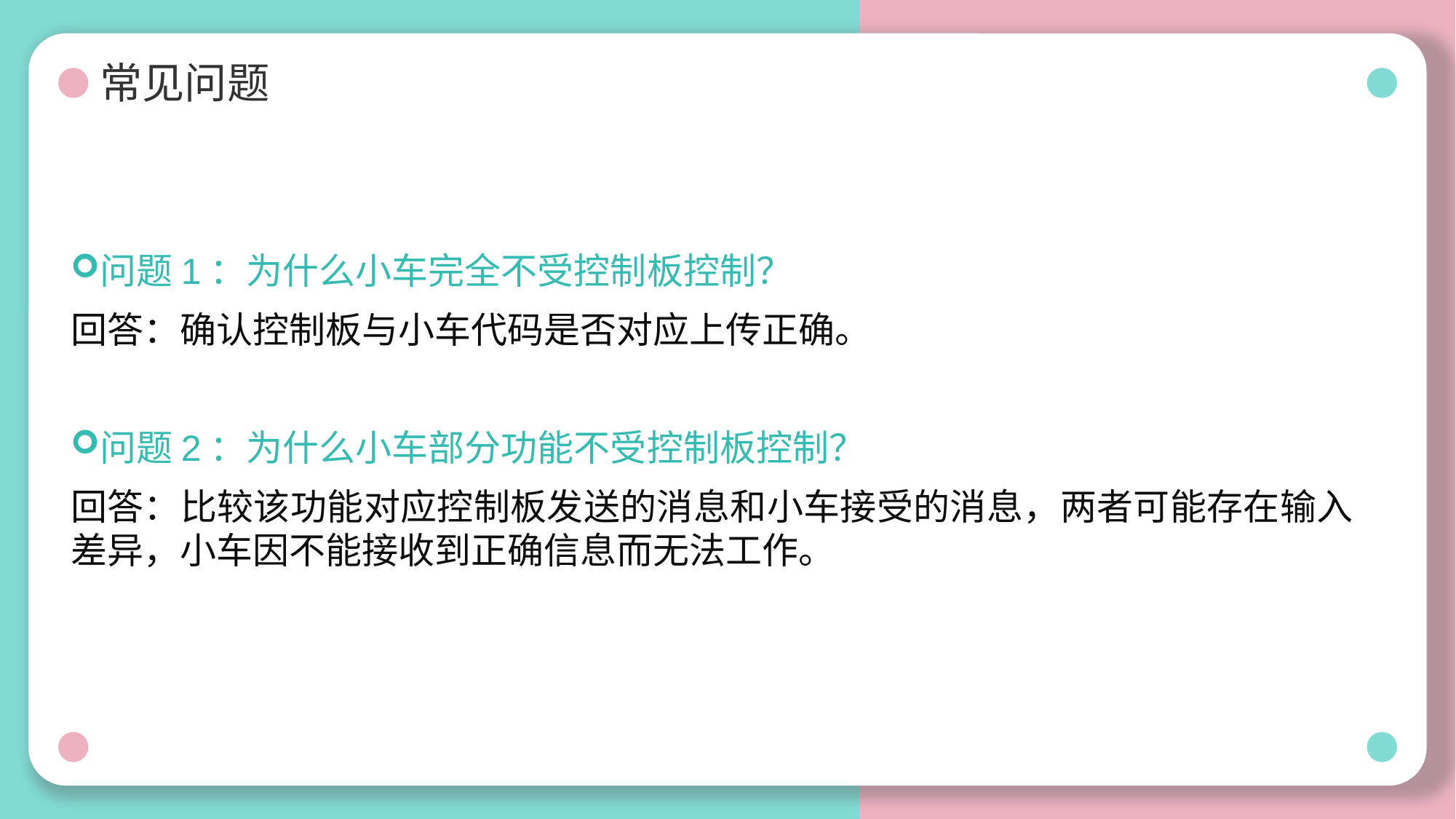

# 常见问题
问题1：为什么小车完全不受控制板控制？
回答：确认控制板与小车代码是否对应上传正确。

问题2：为什么小车部分功能不受控制板控制？
回答：比较该功能对应控制板发送的消息和小车接受的消息，两者可能存在输入差异，小车因不能接收到正确信息而无法工作。